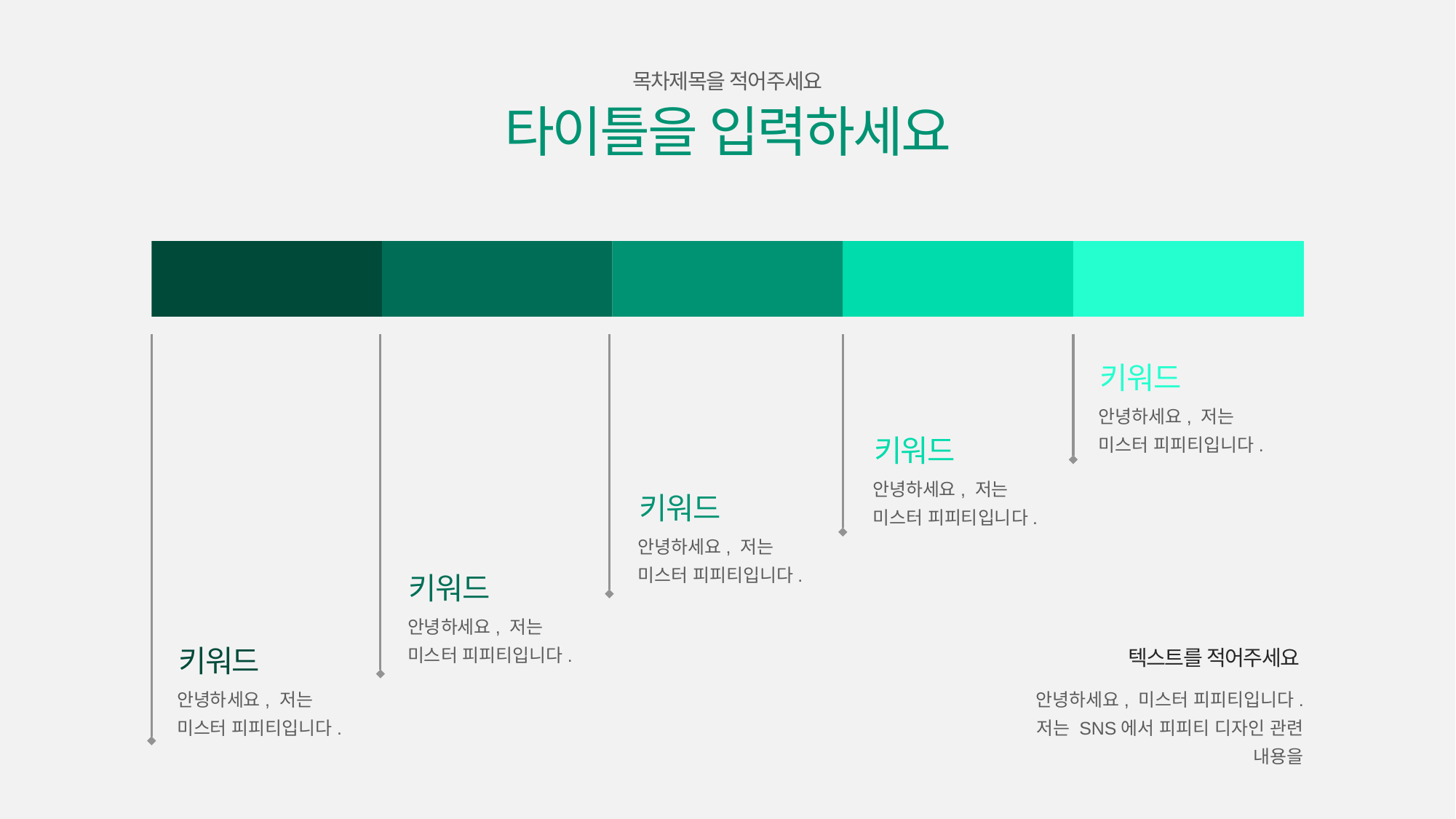

목차제목을 적어주세요
타이틀을 입력하세요

키워드
안녕하세요, 저는 미스터 피피티입니다.
키워드
안녕하세요, 저는 미스터 피피티입니다.
키워드
안녕하세요, 저는 미스터 피피티입니다.
키워드
안녕하세요, 저는 미스터 피피티입니다.
키워드
텍스트를 적어주세요
안녕하세요, 저는 미스터 피피티입니다.
안녕하세요, 미스터 피피티입니다. 저는 SNS에서 피피티 디자인 관련 내용을